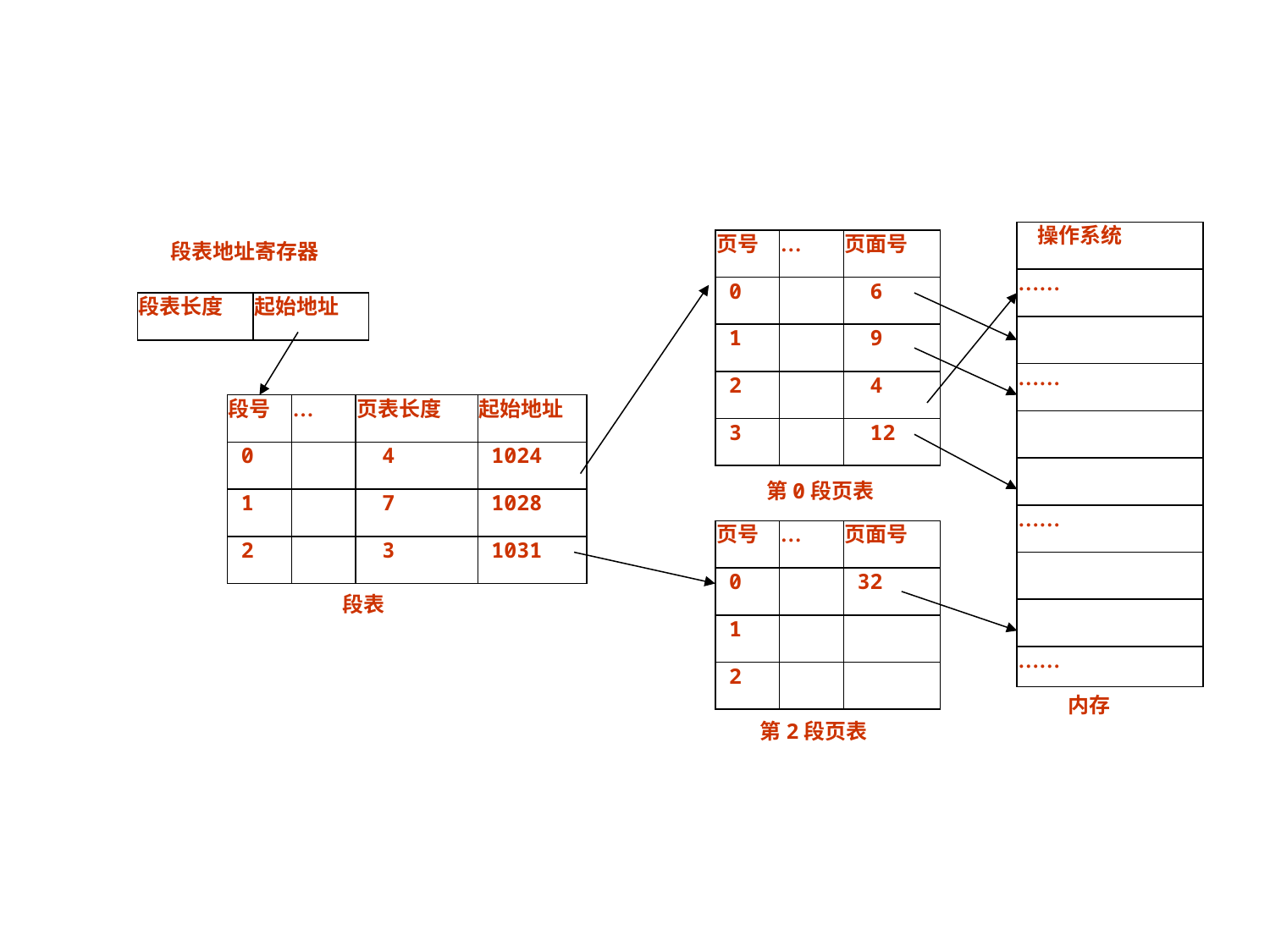

操作系统
页号
…
页面号
 0

  6
 1

  9
 2

  4
 3

  12
段表地址寄存器
……

段表长度
起始地址

……
段号
…
页表长度
起始地址
 0

  4
 1024
 1

  7
 1028
 2

  3
 1031

第0段页表
……
页号
…
页面号
 0

 32
 1

 2

段表

……
内存
第2段页表